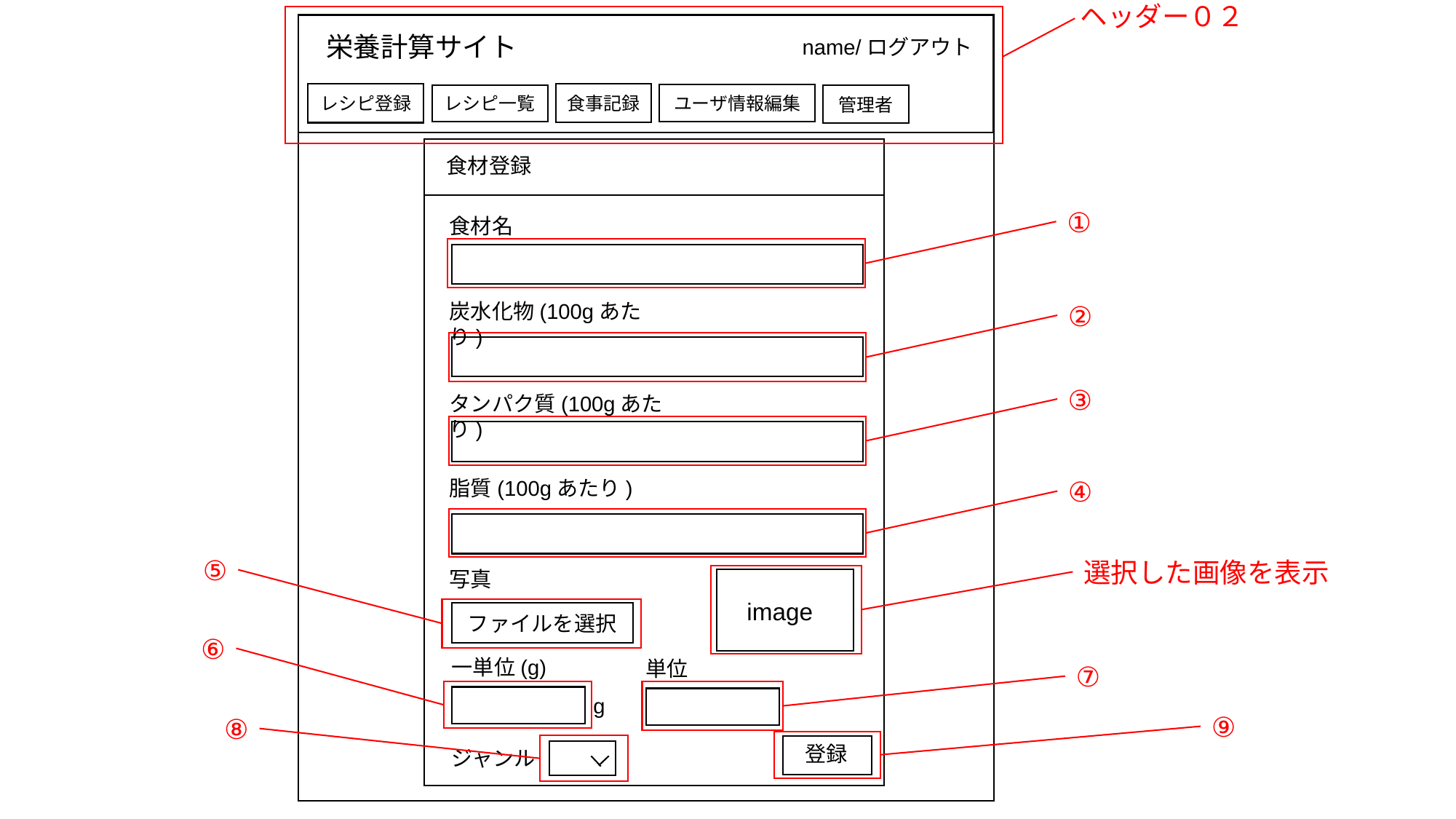

ヘッダー０２

栄養計算サイト
name/ログアウト
食事記録
レシピ登録
ユーザ情報編集
レシピ一覧
管理者

画面id
S-21-01

食材登録
①

食材名

炭水化物(100gあたり)
②

③

タンパク質(100gあたり)

④

脂質(100gあたり)

⑤

選択した画像を表示

写真

image
ファイルを選択
⑥

一単位(g)
単位
⑦

g

⑨

⑧

登録

ジャンル